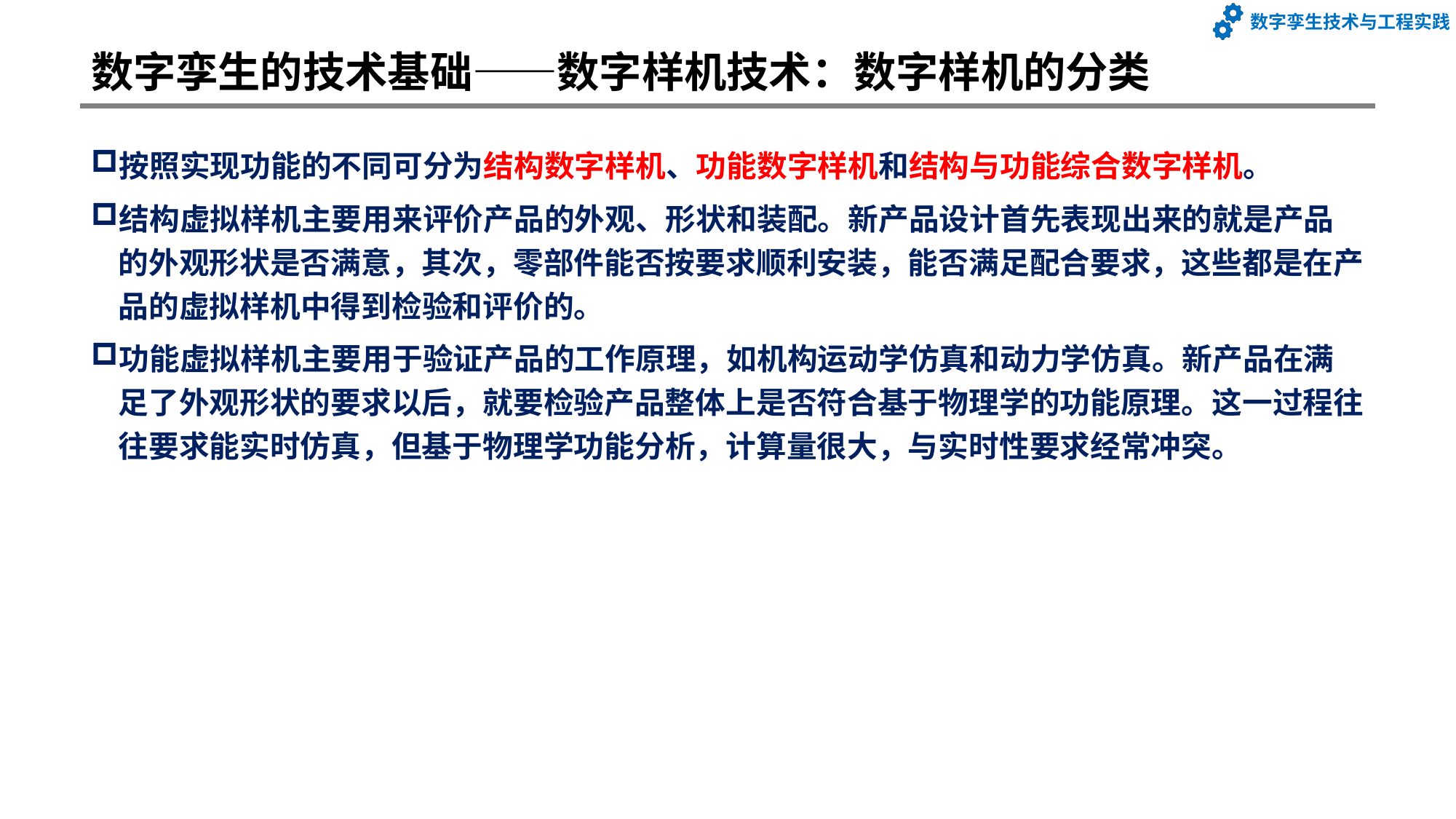

# 数字孪生的技术基础——数字样机技术：数字样机的分类
按照实现功能的不同可分为结构数字样机、功能数字样机和结构与功能综合数字样机。
结构虚拟样机主要用来评价产品的外观、形状和装配。新产品设计首先表现出来的就是产品的外观形状是否满意，其次，零部件能否按要求顺利安装，能否满足配合要求，这些都是在产品的虚拟样机中得到检验和评价的。
功能虚拟样机主要用于验证产品的工作原理，如机构运动学仿真和动力学仿真。新产品在满足了外观形状的要求以后，就要检验产品整体上是否符合基于物理学的功能原理。这一过程往往要求能实时仿真，但基于物理学功能分析，计算量很大，与实时性要求经常冲突。

17